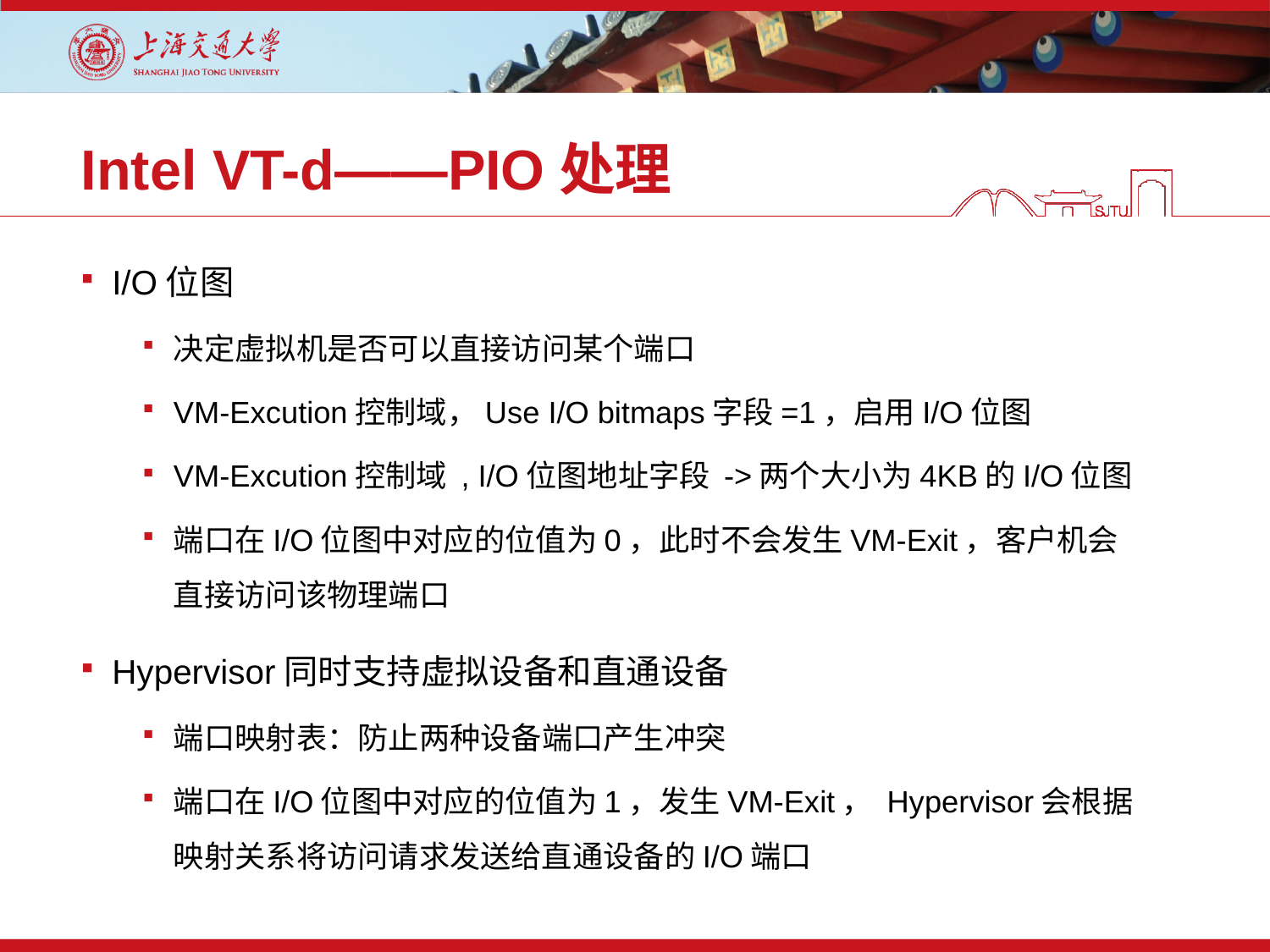

# Intel VT-d——PIO处理
I/O位图
决定虚拟机是否可以直接访问某个端口
VM-Excution控制域，Use I/O bitmaps字段=1，启用I/O位图
VM-Excution控制域 , I/O位图地址字段 ->两个大小为4KB的I/O位图
端口在I/O位图中对应的位值为0，此时不会发生VM-Exit，客户机会直接访问该物理端口
Hypervisor同时支持虚拟设备和直通设备
端口映射表：防止两种设备端口产生冲突
端口在I/O位图中对应的位值为1，发生VM-Exit， Hypervisor会根据映射关系将访问请求发送给直通设备的I/O端口